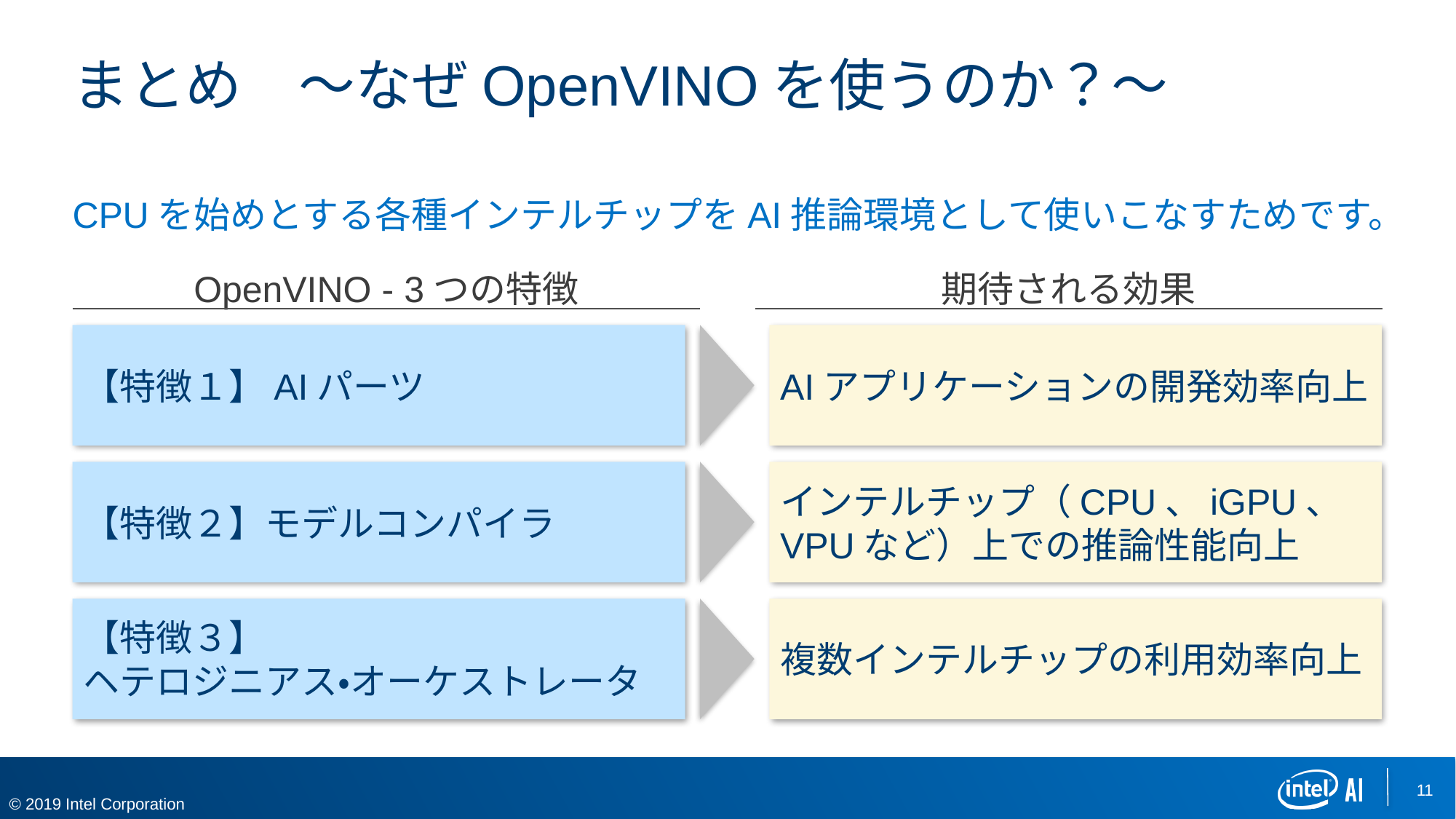

# まとめ　～なぜOpenVINOを使うのか？～
CPUを始めとする各種インテルチップをAI推論環境として使いこなすためです。
OpenVINO - 3つの特徴
期待される効果
【特徴１】AIパーツ
AIアプリケーションの開発効率向上

【特徴２】モデルコンパイラ
インテルチップ（CPU、iGPU、VPUなど）上での推論性能向上

【特徴３】
ヘテロジニアス・オーケストレータ
複数インテルチップの利用効率向上

11